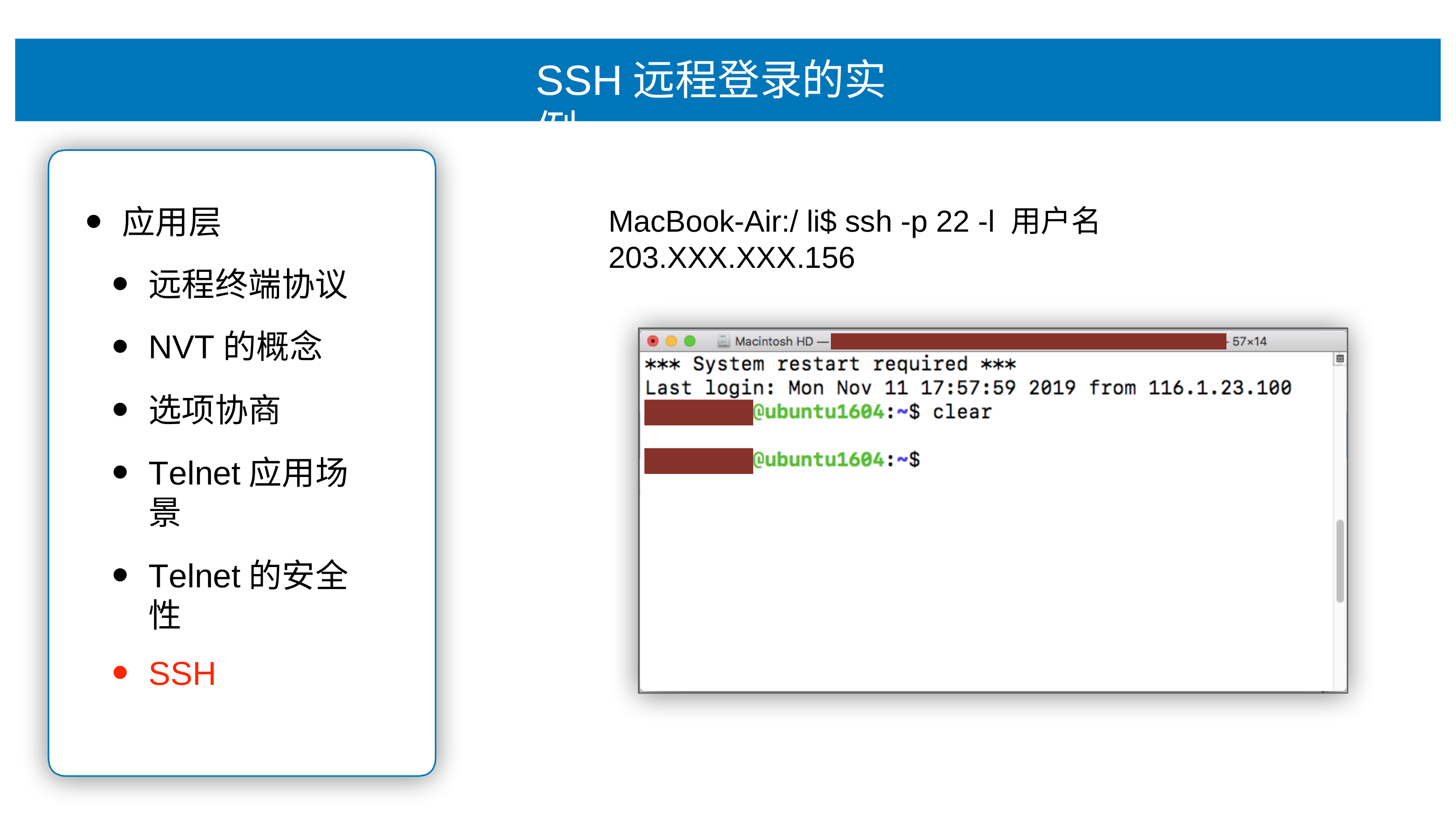

# SSH远程登录的实例

应⽤层
远程终端协议
NVT的概念
选项协商
Telnet应⽤场景
Telnet的安全性
SSH
MacBook-Air:/ li$ ssh -p 22 -l ⽤户名 203.XXX.XXX.156